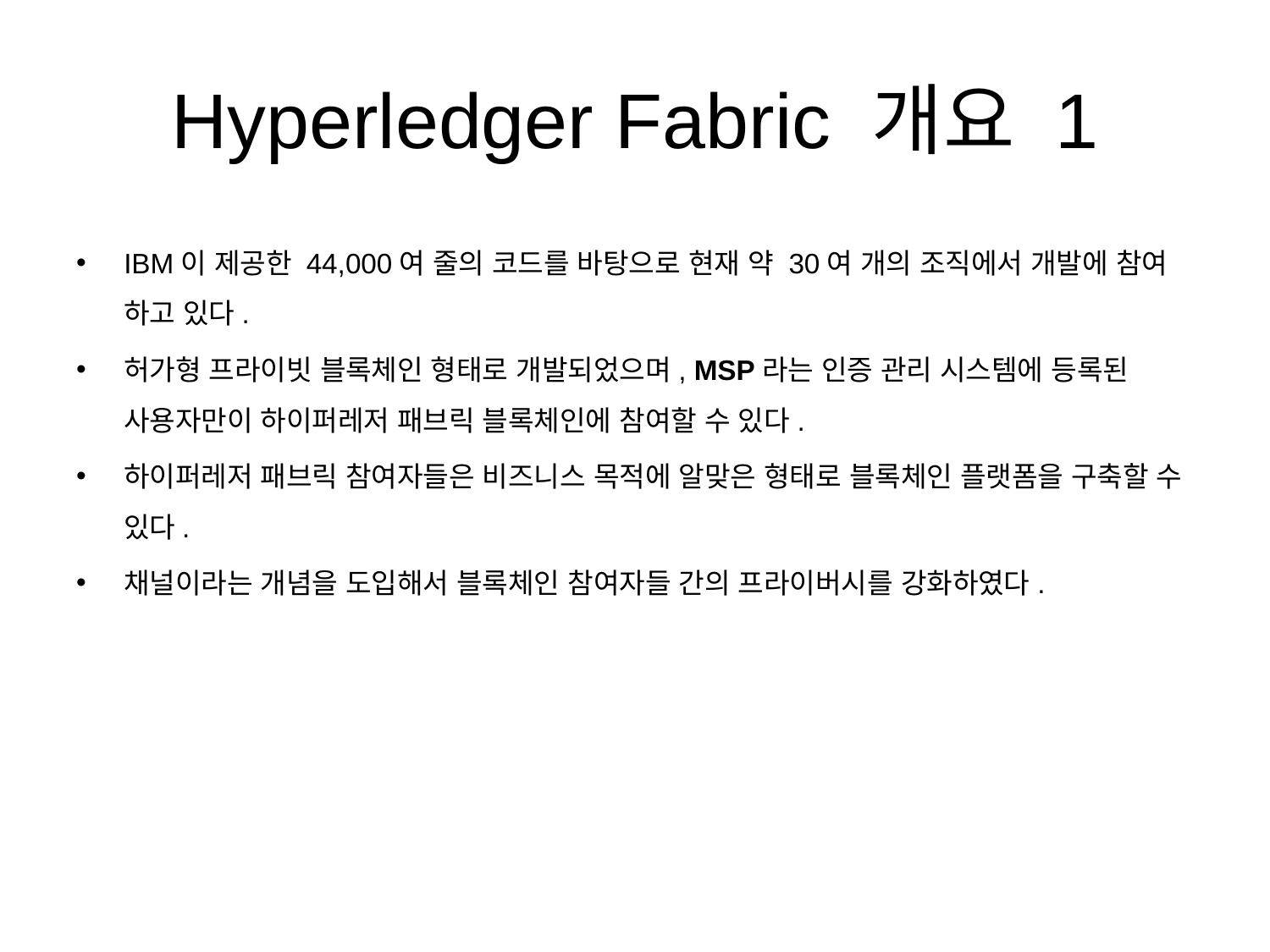

# Hyperledger Fabric 개요 1
IBM이 제공한 44,000여 줄의 코드를 바탕으로 현재 약 30여 개의 조직에서 개발에 참여 하고 있다.
허가형 프라이빗 블록체인 형태로 개발되었으며, MSP라는 인증 관리 시스템에 등록된 사용자만이 하이퍼레저 패브릭 블록체인에 참여할 수 있다.
하이퍼레저 패브릭 참여자들은 비즈니스 목적에 알맞은 형태로 블록체인 플랫폼을 구축할 수 있다.
채널이라는 개념을 도입해서 블록체인 참여자들 간의 프라이버시를 강화하였다.